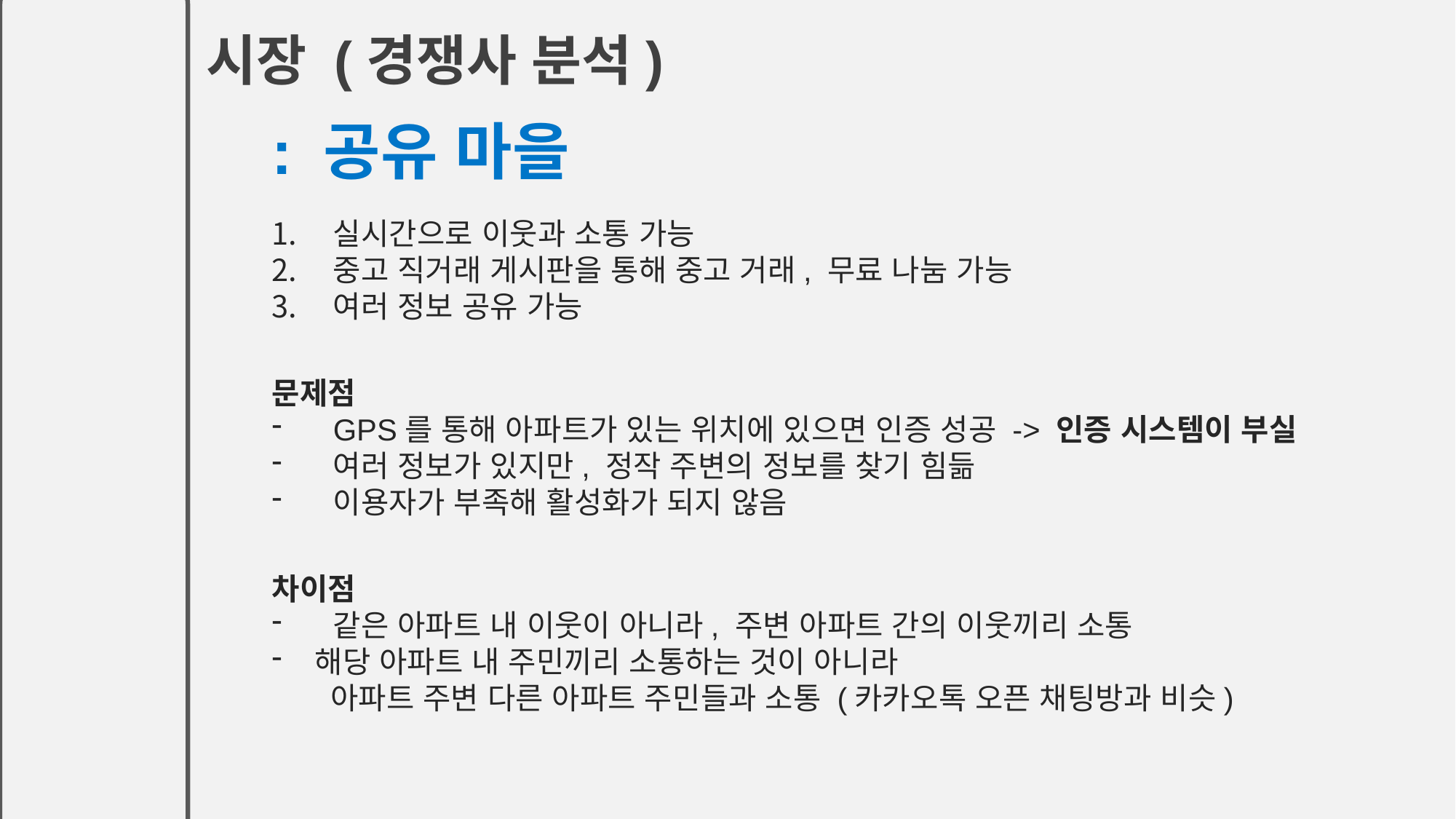

시장 (경쟁사 분석)
# : 공유 마을
실시간으로 이웃과 소통 가능
중고 직거래 게시판을 통해 중고 거래, 무료 나눔 가능
여러 정보 공유 가능
문제점
GPS를 통해 아파트가 있는 위치에 있으면 인증 성공 -> 인증 시스템이 부실
여러 정보가 있지만, 정작 주변의 정보를 찾기 힘듦
이용자가 부족해 활성화가 되지 않음
차이점
같은 아파트 내 이웃이 아니라, 주변 아파트 간의 이웃끼리 소통
   해당 아파트 내 주민끼리 소통하는 것이 아니라
      아파트 주변 다른 아파트 주민들과 소통 (카카오톡 오픈 채팅방과 비슷)